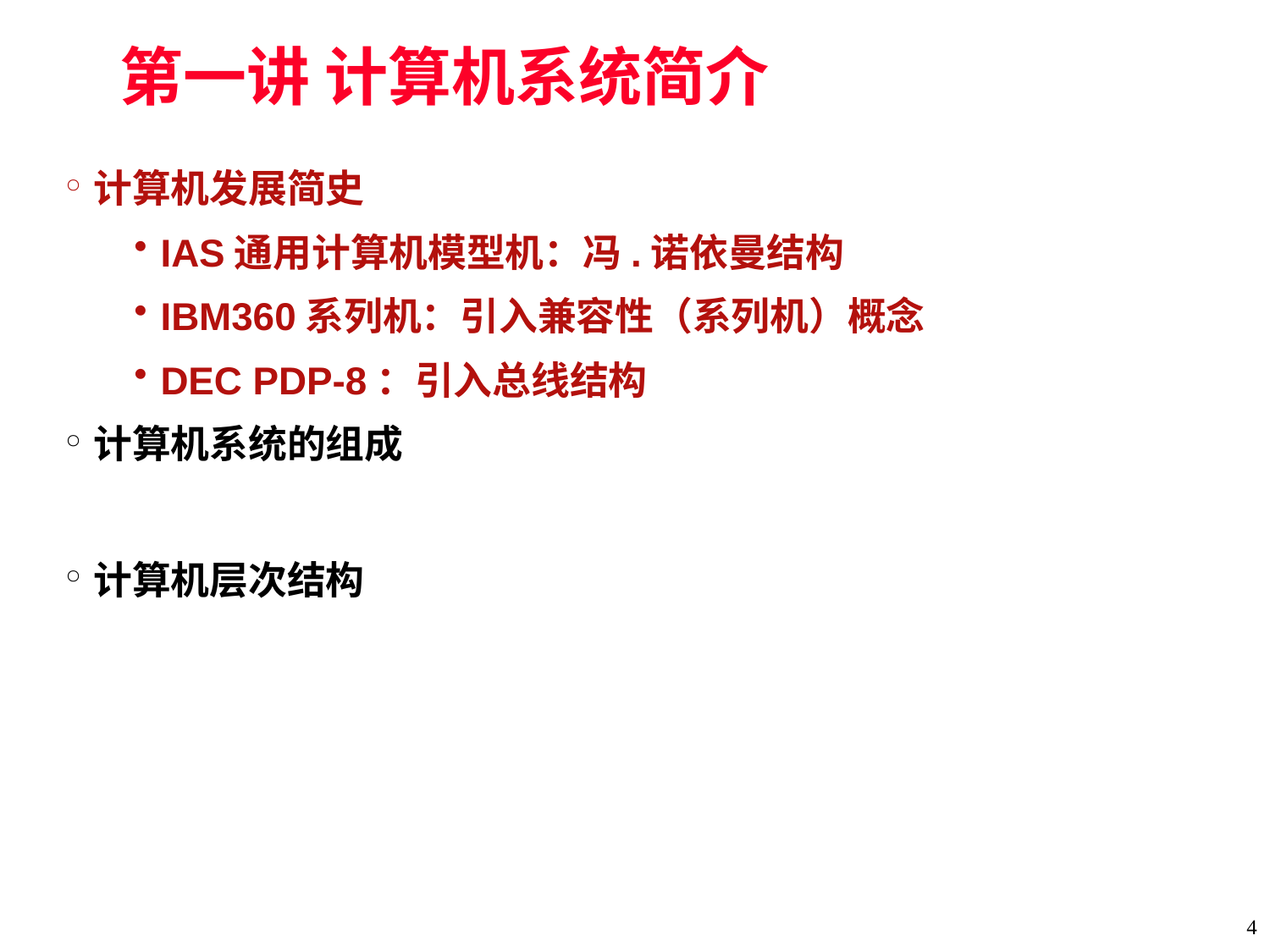

# 第一讲 计算机系统简介
计算机发展简史
IAS通用计算机模型机：冯.诺依曼结构
IBM360系列机：引入兼容性（系列机）概念
DEC PDP-8：引入总线结构
计算机系统的组成

计算机层次结构

4